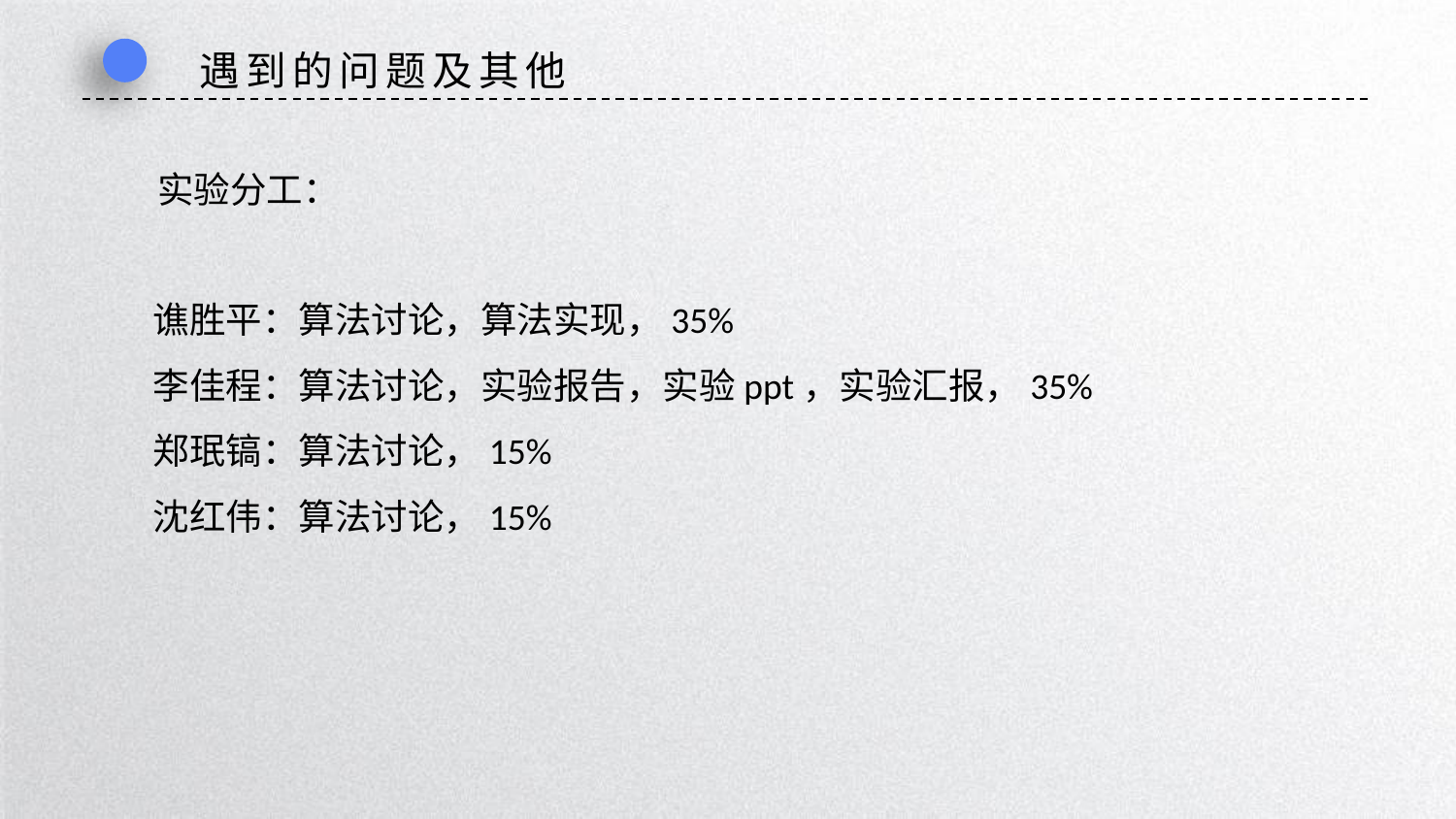

遇到的问题及其他
	实验分工：
谯胜平：算法讨论，算法实现，35%
李佳程：算法讨论，实验报告，实验ppt，实验汇报，35%
郑珉镐：算法讨论，15%
沈红伟：算法讨论，15%
延时符